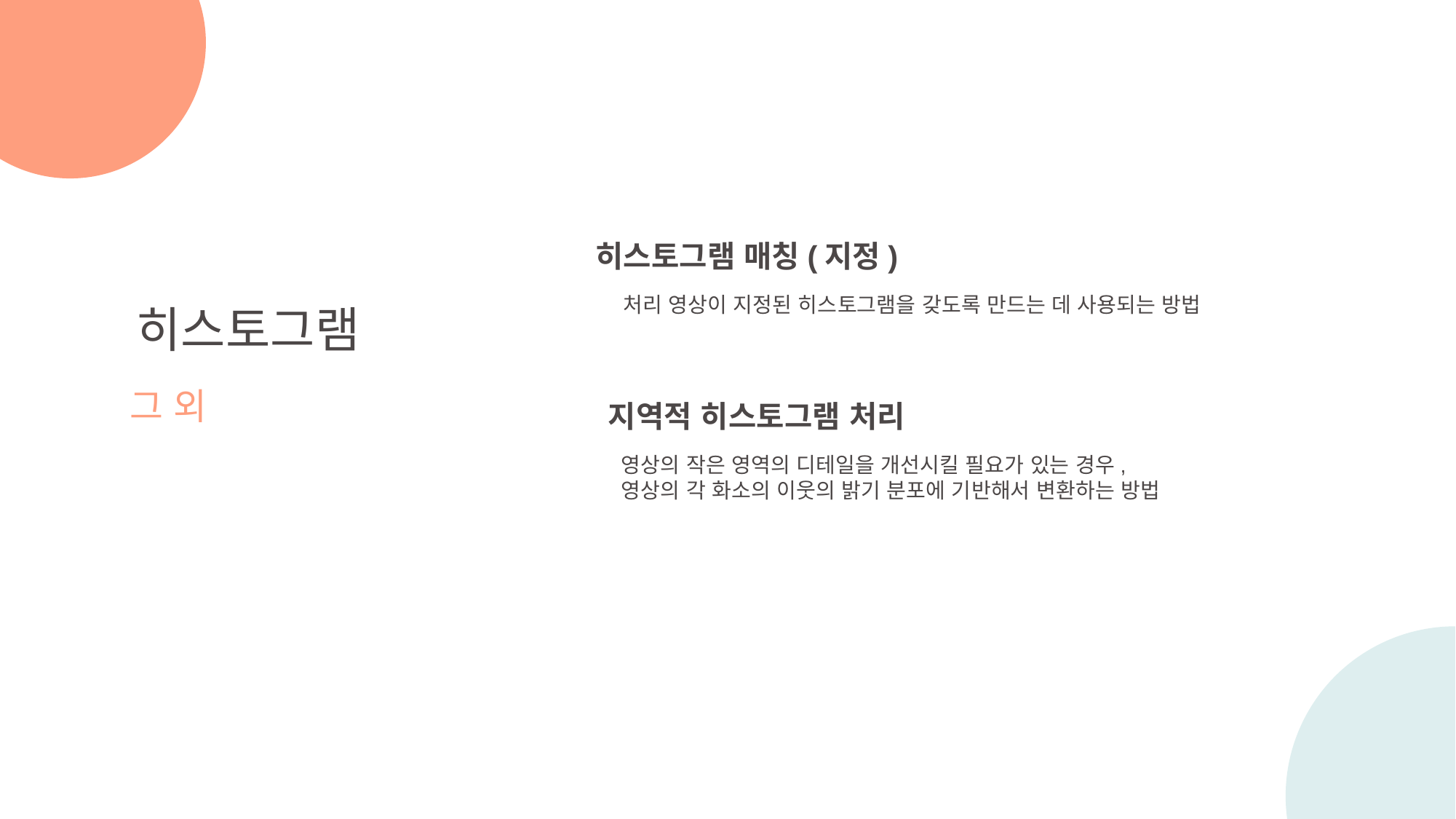

히스토그램 매칭(지정)
처리 영상이 지정된 히스토그램을 갖도록 만드는 데 사용되는 방법
히스토그램
그 외
지역적 히스토그램 처리
영상의 작은 영역의 디테일을 개선시킬 필요가 있는 경우,
영상의 각 화소의 이웃의 밝기 분포에 기반해서 변환하는 방법